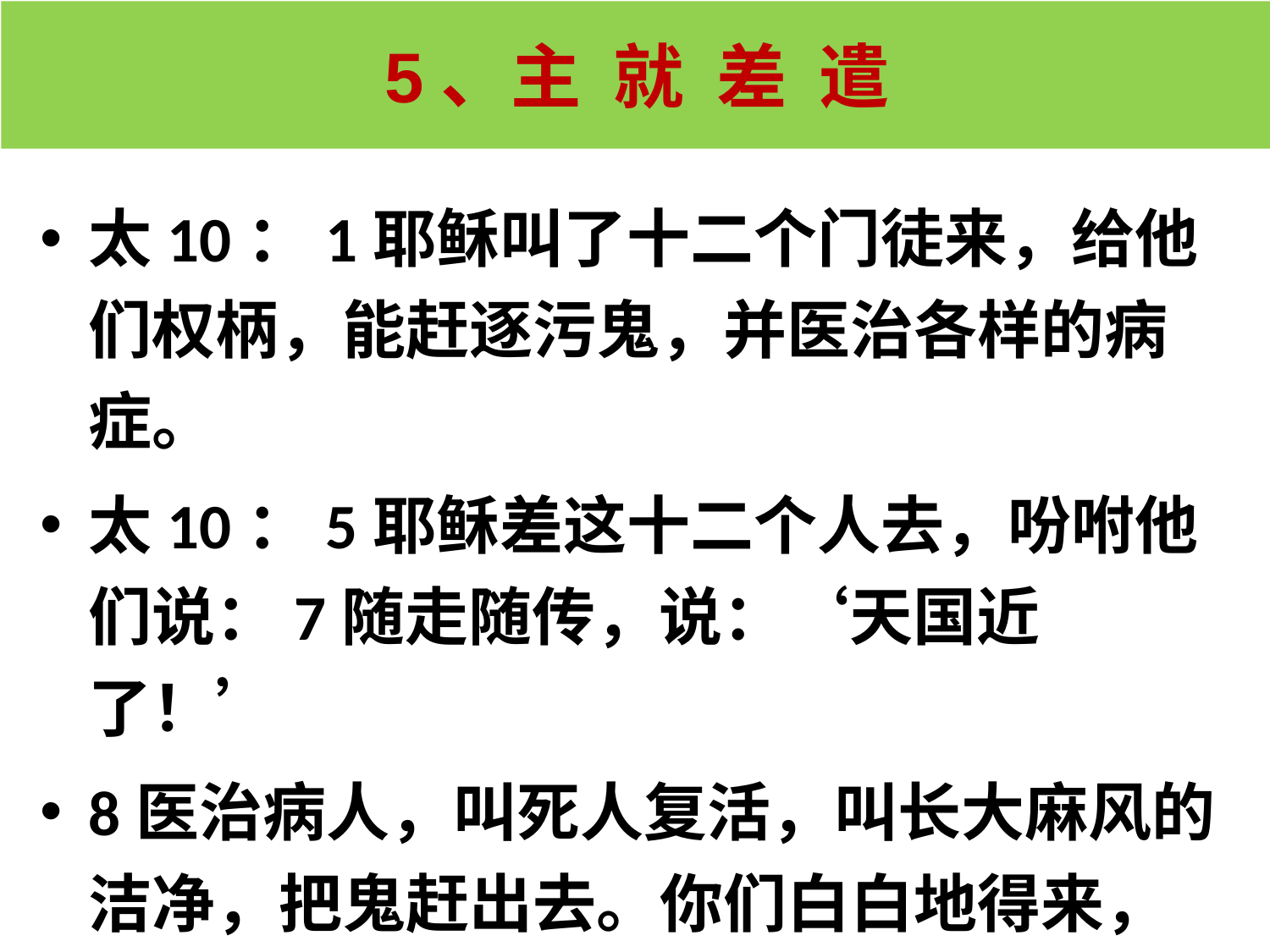

5、主  就  差  遣
#
太10：1耶稣叫了十二个门徒来，给他们权柄，能赶逐污鬼，并医治各样的病症。
太10：5耶稣差这十二个人去，吩咐他们说：7随走随传，说：‘天国近了！’
8医治病人，叫死人复活，叫长大麻风的洁净，把鬼赶出去。你们白白地得来，也要白白地舍去。